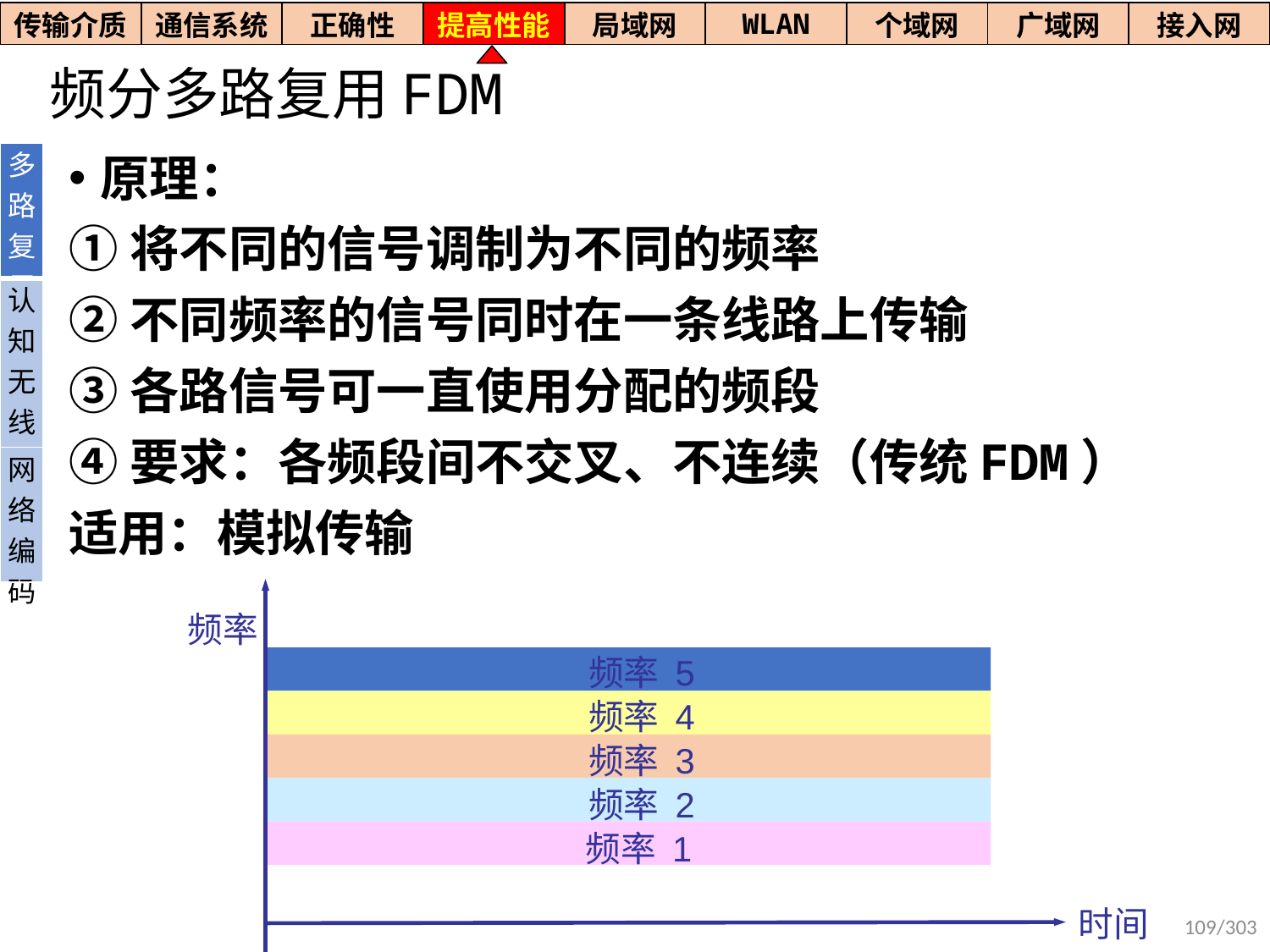

| 传输介质 | 通信系统 | 正确性 | 提高性能 | 局域网 | WLAN | 个域网 | 广域网 | 接入网 |
| --- | --- | --- | --- | --- | --- | --- | --- | --- |

# 频分多路复用FDM
| 多路复用 |
| --- |
| 认知无线电 |
| 网络编码 |
原理：
①将不同的信号调制为不同的频率
②不同频率的信号同时在一条线路上传输
③各路信号可一直使用分配的频段
④要求：各频段间不交叉、不连续（传统FDM）
适用：模拟传输

频率

频率 5

频率 4

频率 3

频率 2

频率 1
时间

109/303